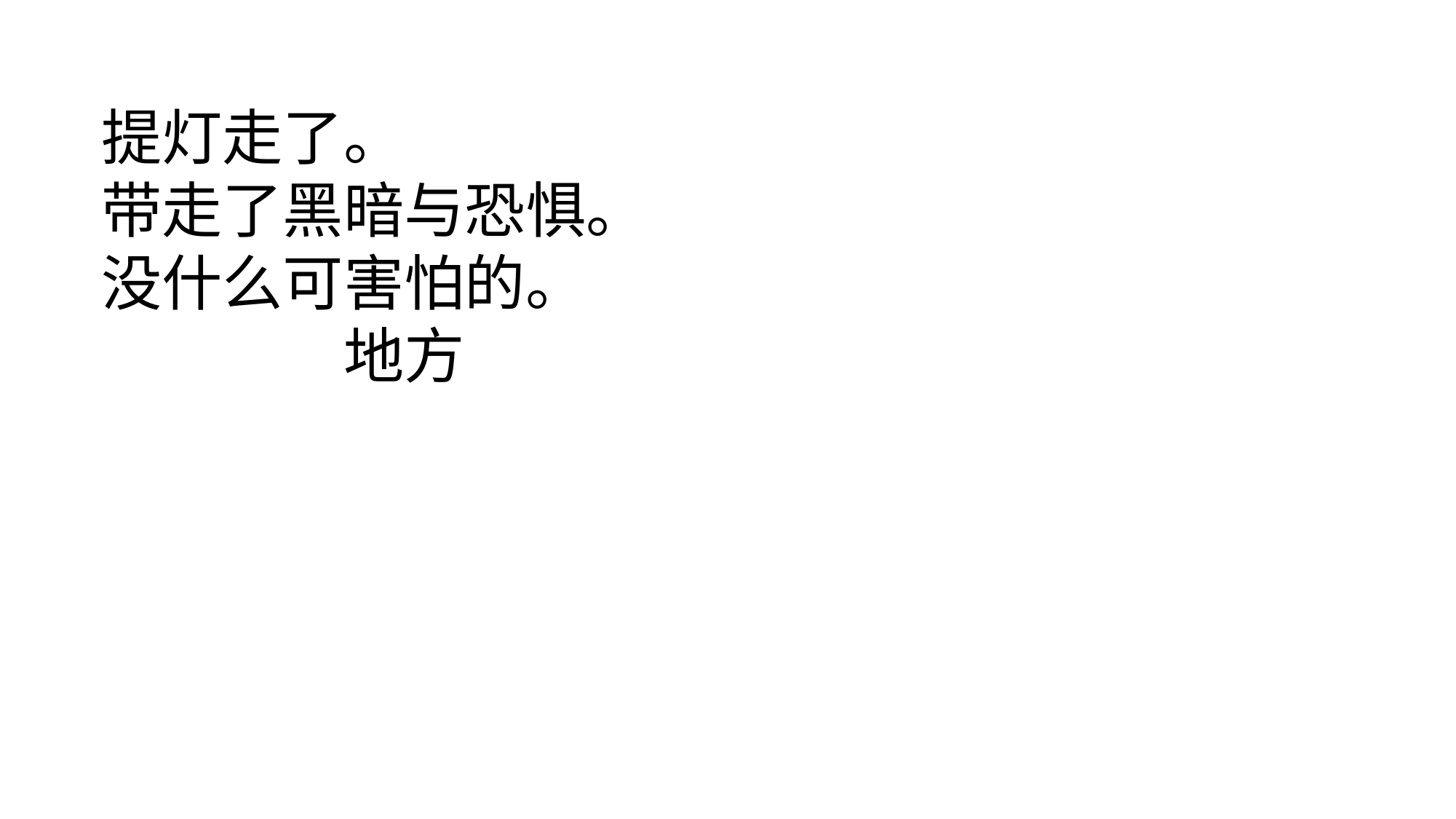

提灯走了。
带走了黑暗与恐惧。
没什么可害怕的。
而是那个地方。
“再等等。一下就好。真的。”